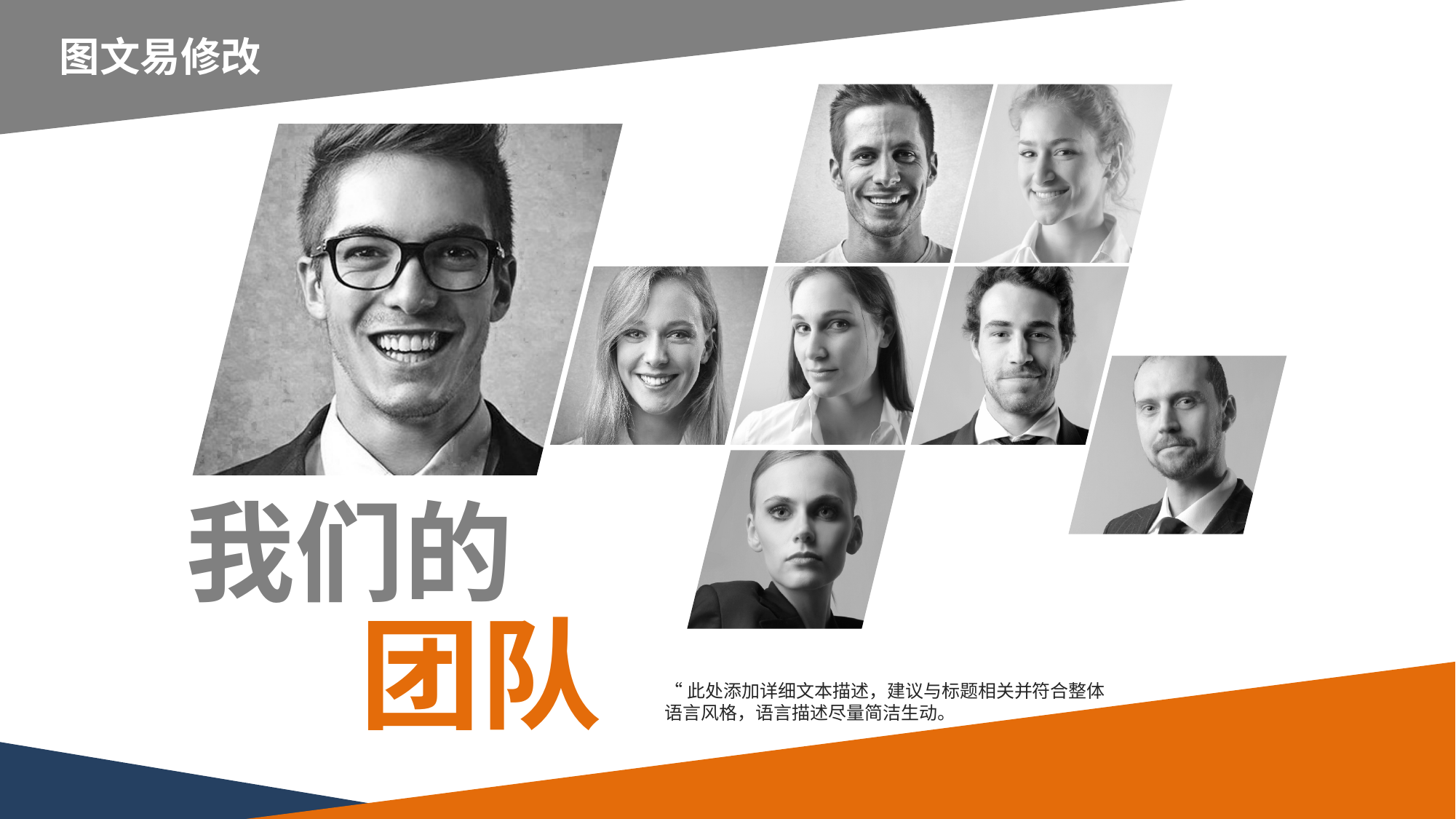

延时符
图文易修改

我们的
团队
“此处添加详细文本描述，建议与标题相关并符合整体语言风格，语言描述尽量简洁生动。